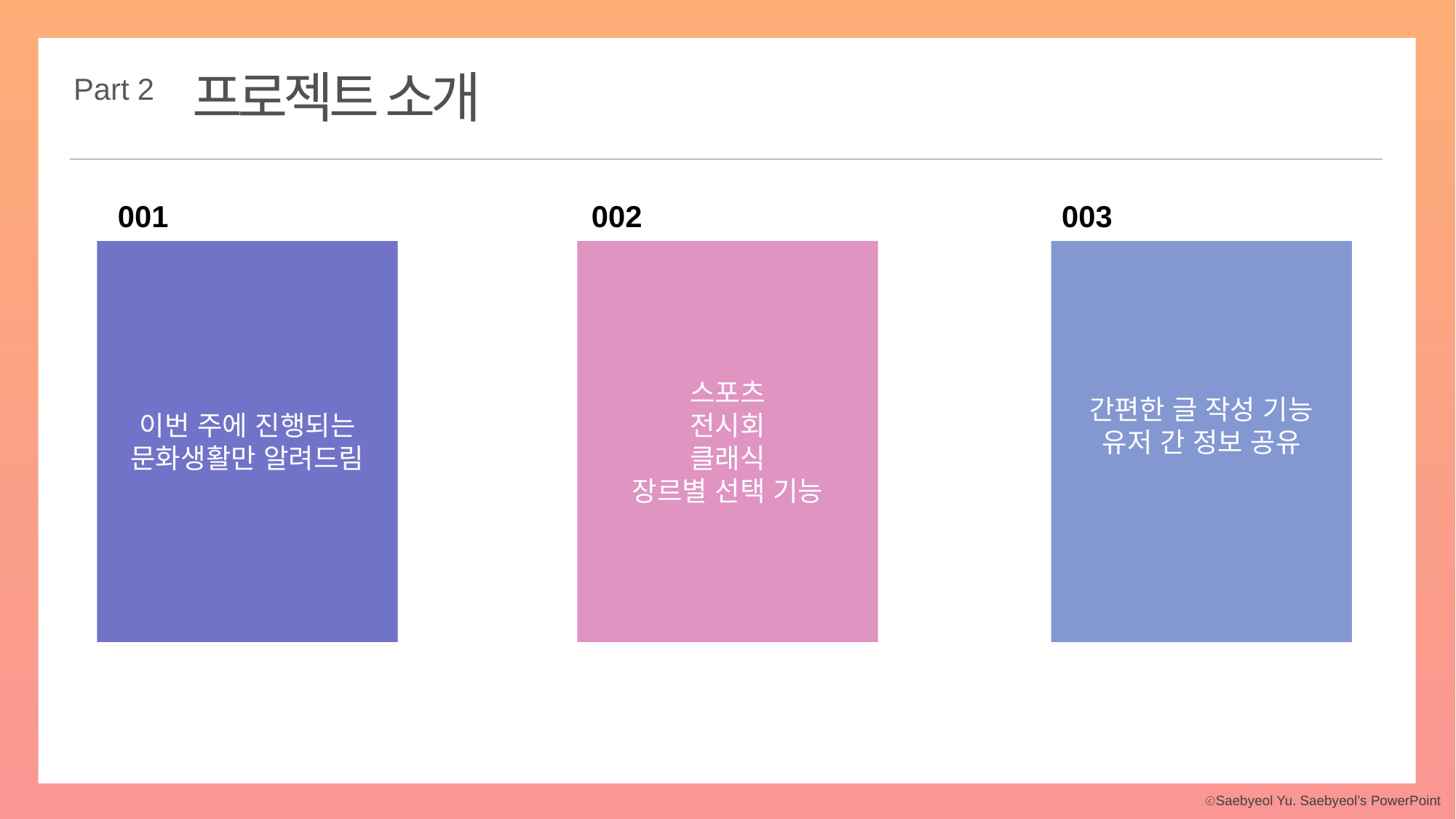

프로젝트 소개
Part 2
001
002
003
이번 주에 진행되는
문화생활만 알려드림
스포츠
전시회
클래식
장르별 선택 기능
간편한 글 작성 기능
유저 간 정보 공유